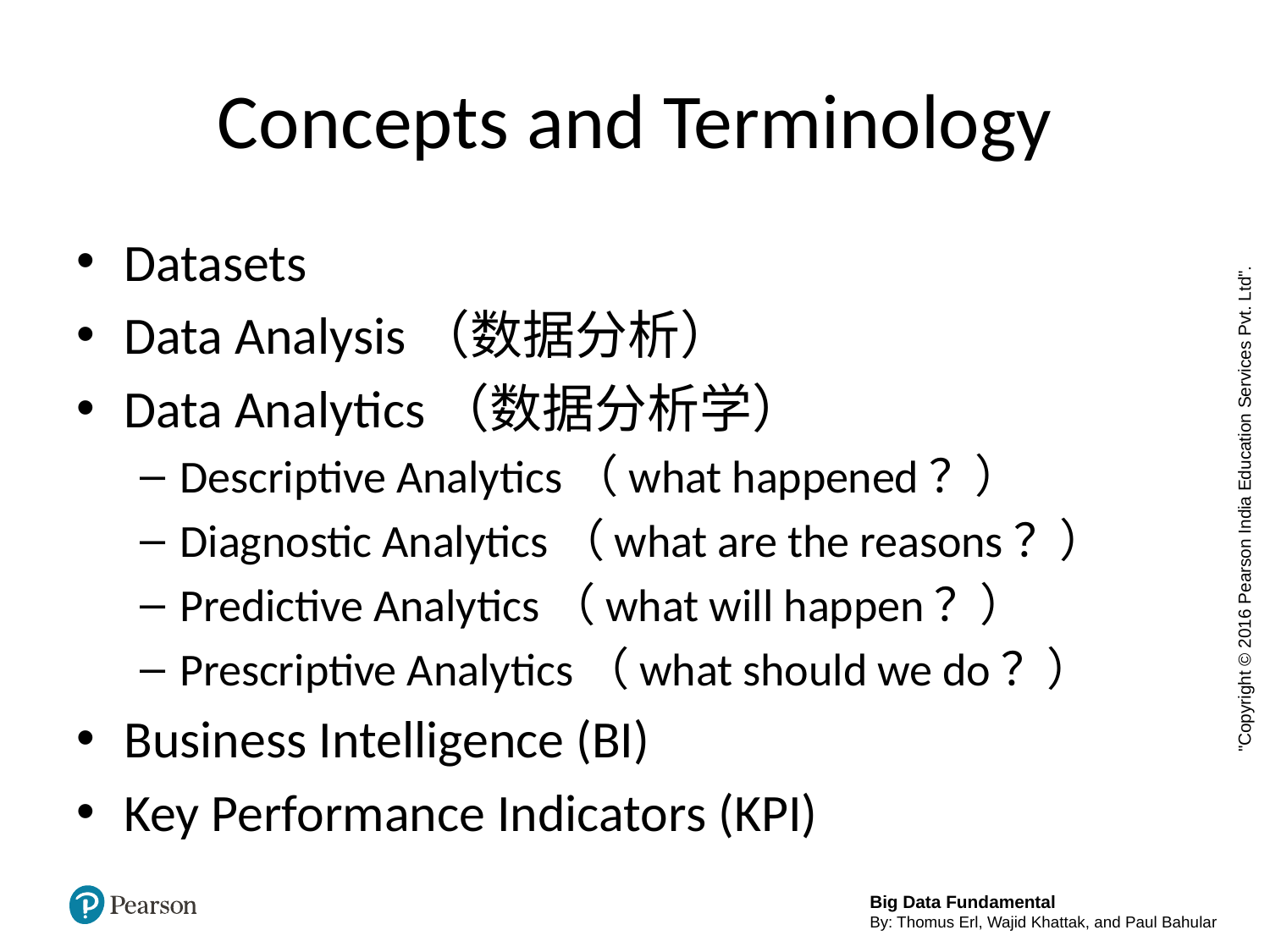

# Concepts and Terminology
Datasets
Data Analysis（数据分析）
Data Analytics（数据分析学）
Descriptive Analytics（what happened？）
Diagnostic Analytics（what are the reasons？）
Predictive Analytics（what will happen？）
Prescriptive Analytics（what should we do？）
Business Intelligence (BI)
Key Performance Indicators (KPI)